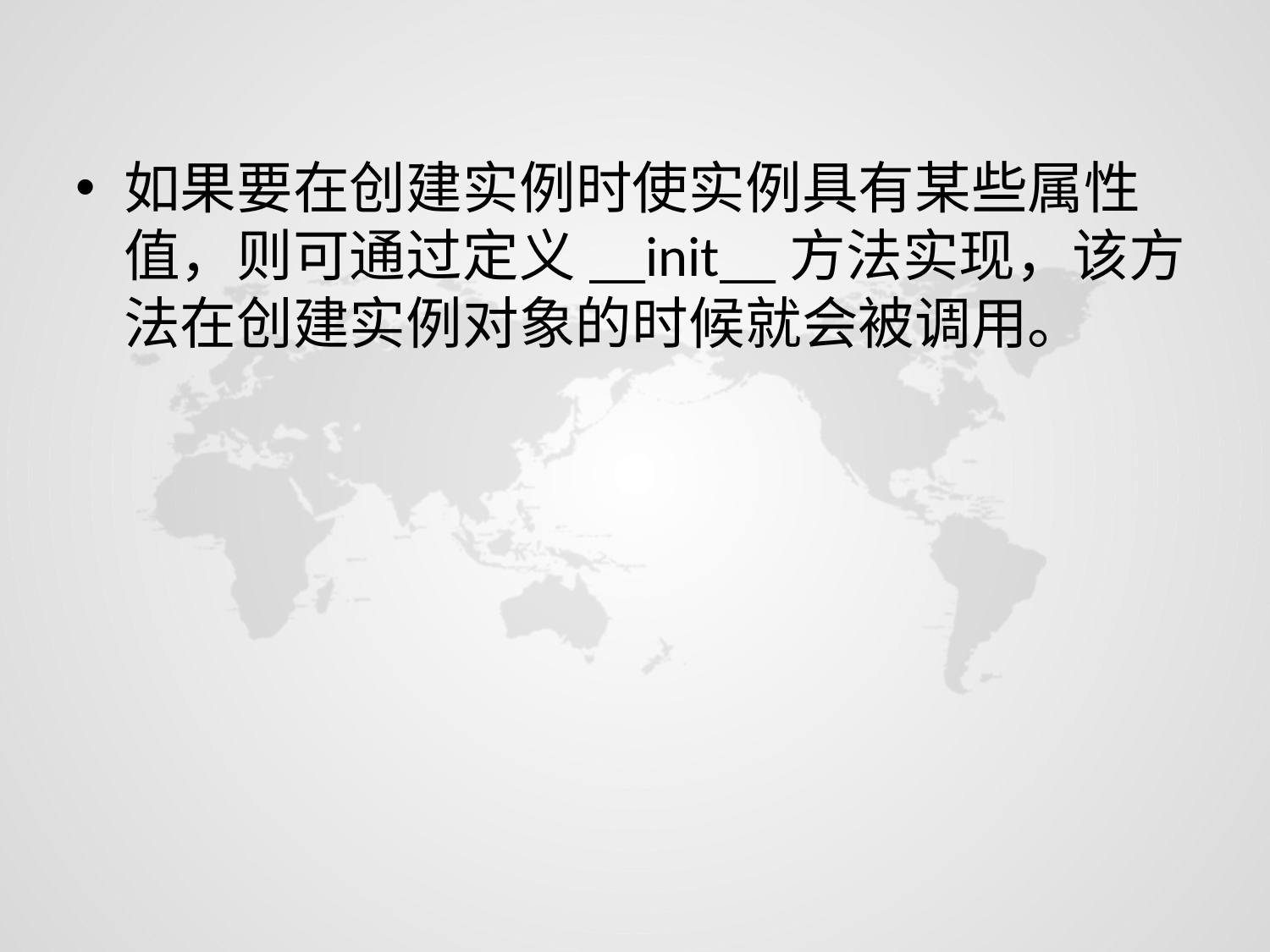

如果要在创建实例时使实例具有某些属性值，则可通过定义__init__方法实现，该方法在创建实例对象的时候就会被调用。